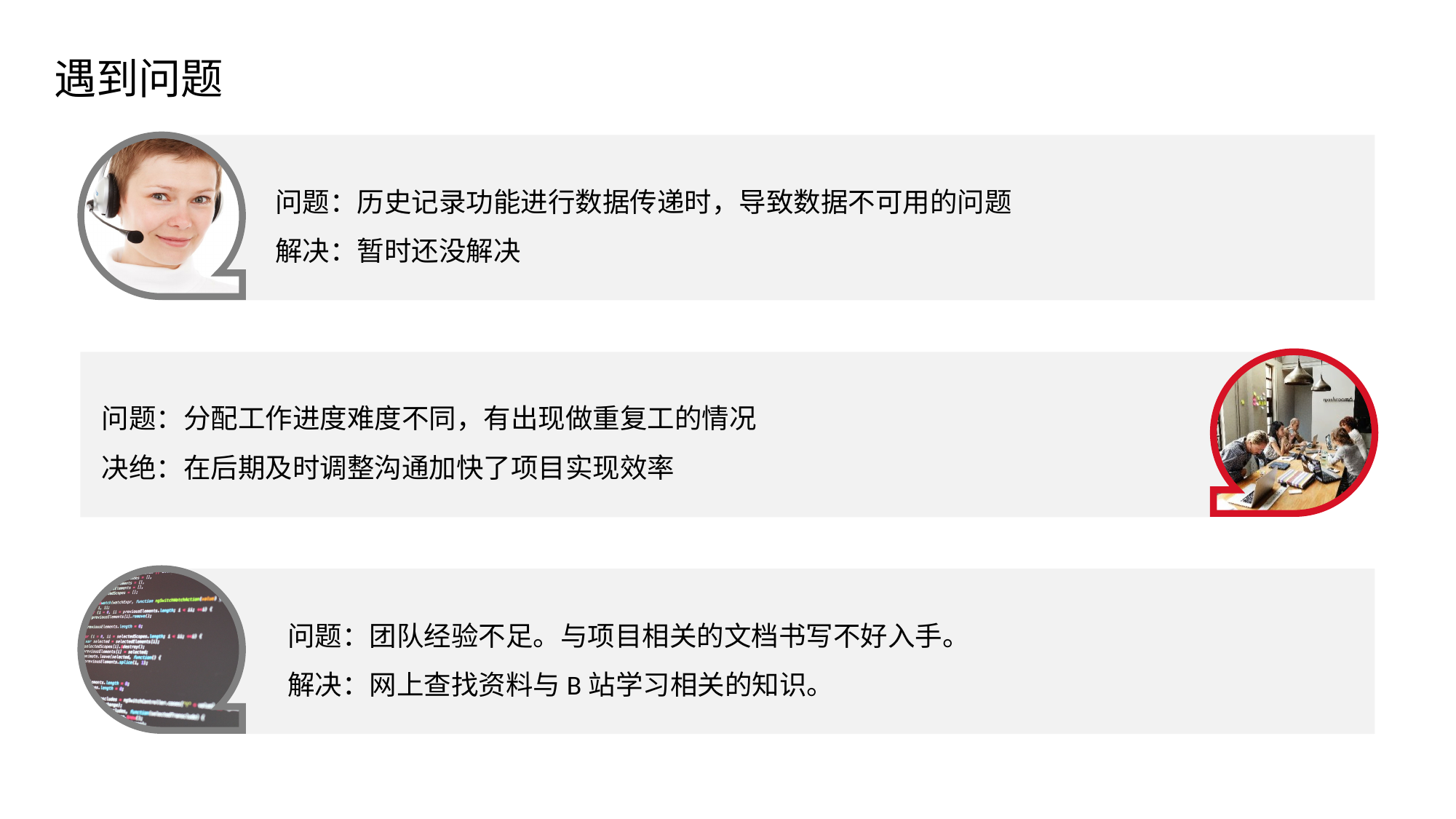

遇到问题

问题：历史记录功能进行数据传递时，导致数据不可用的问题
解决：暂时还没解决
问题：分配工作进度难度不同，有出现做重复工的情况
决绝：在后期及时调整沟通加快了项目实现效率

问题：团队经验不足。与项目相关的文档书写不好入手。
解决：网上查找资料与B站学习相关的知识。